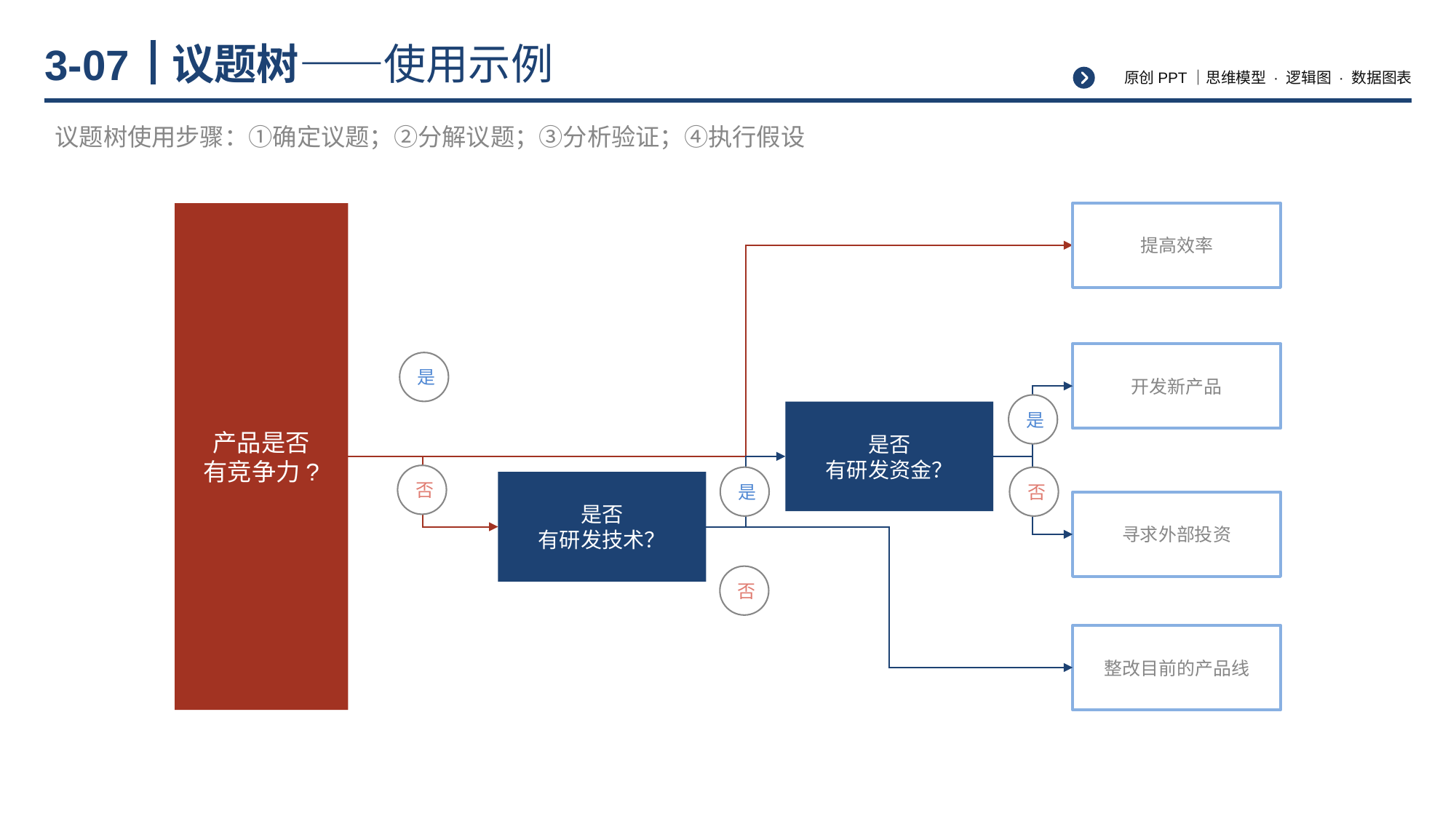

# 议题树——使用示例
3-07
议题树使用步骤：①确定议题；②分解议题；③分析验证；④执行假设
提高效率
产品是否
有竞争力?
开发新产品
是
是
是否
有研发资金？
否
是
否
是否
有研发技术？
寻求外部投资
否
整改目前的产品线